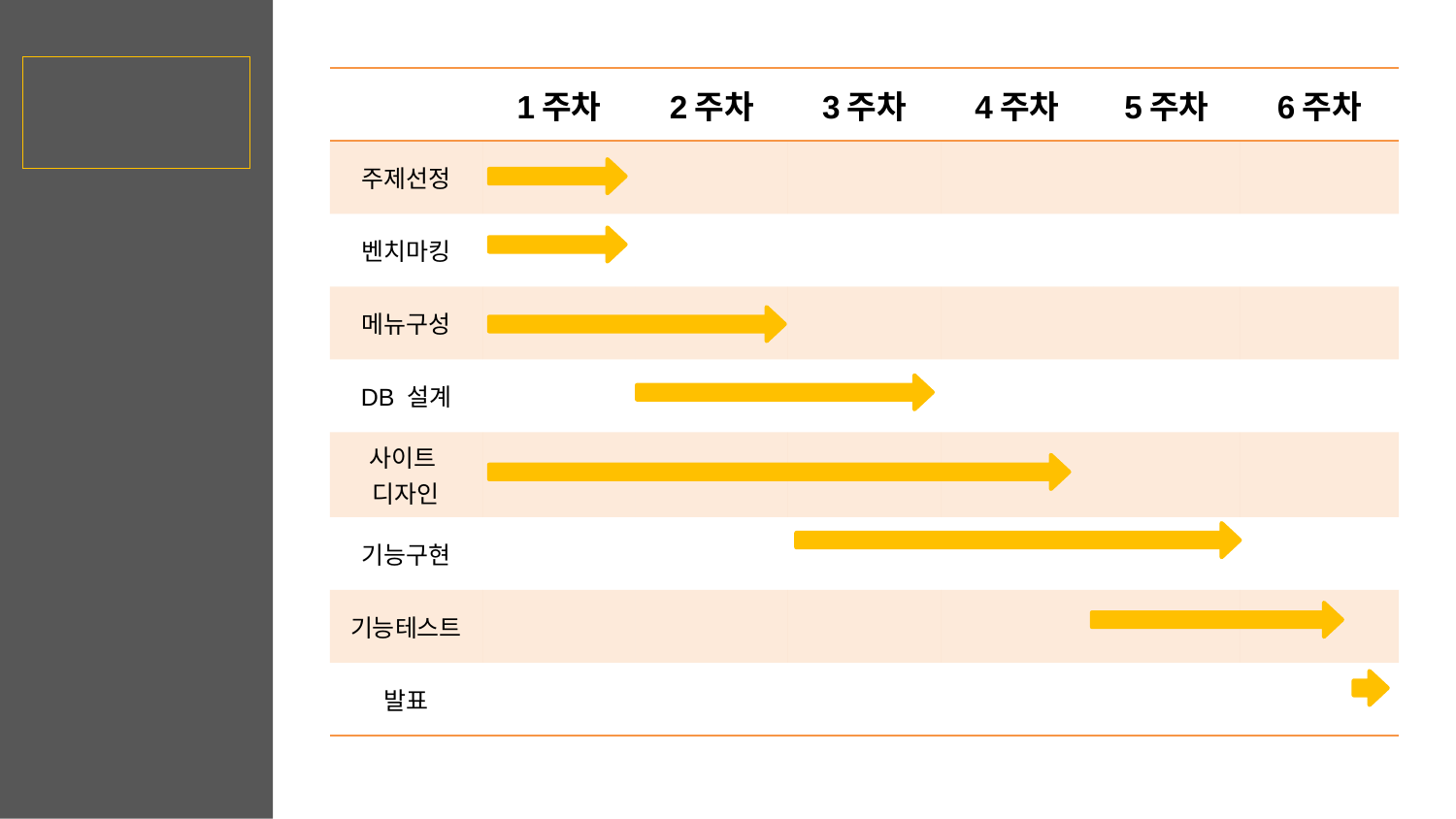

2-2 제작일정
|  | 1주차 | 2주차 | 3주차 | 4주차 | 5주차 | 6주차 |
| --- | --- | --- | --- | --- | --- | --- |
| 주제선정 |  |  |  |  |  |  |
| 벤치마킹 |  |  |  |  |  |  |
| 메뉴구성 |  |  |  |  |  |  |
| DB 설계 |  |  |  |  |  |  |
| 사이트 디자인 |  |  |  |  |  |  |
| 기능구현 |  |  |  |  |  |  |
| 기능테스트 |  |  |  |  |  |  |
| 발표 |  |  |  |  |  |  |